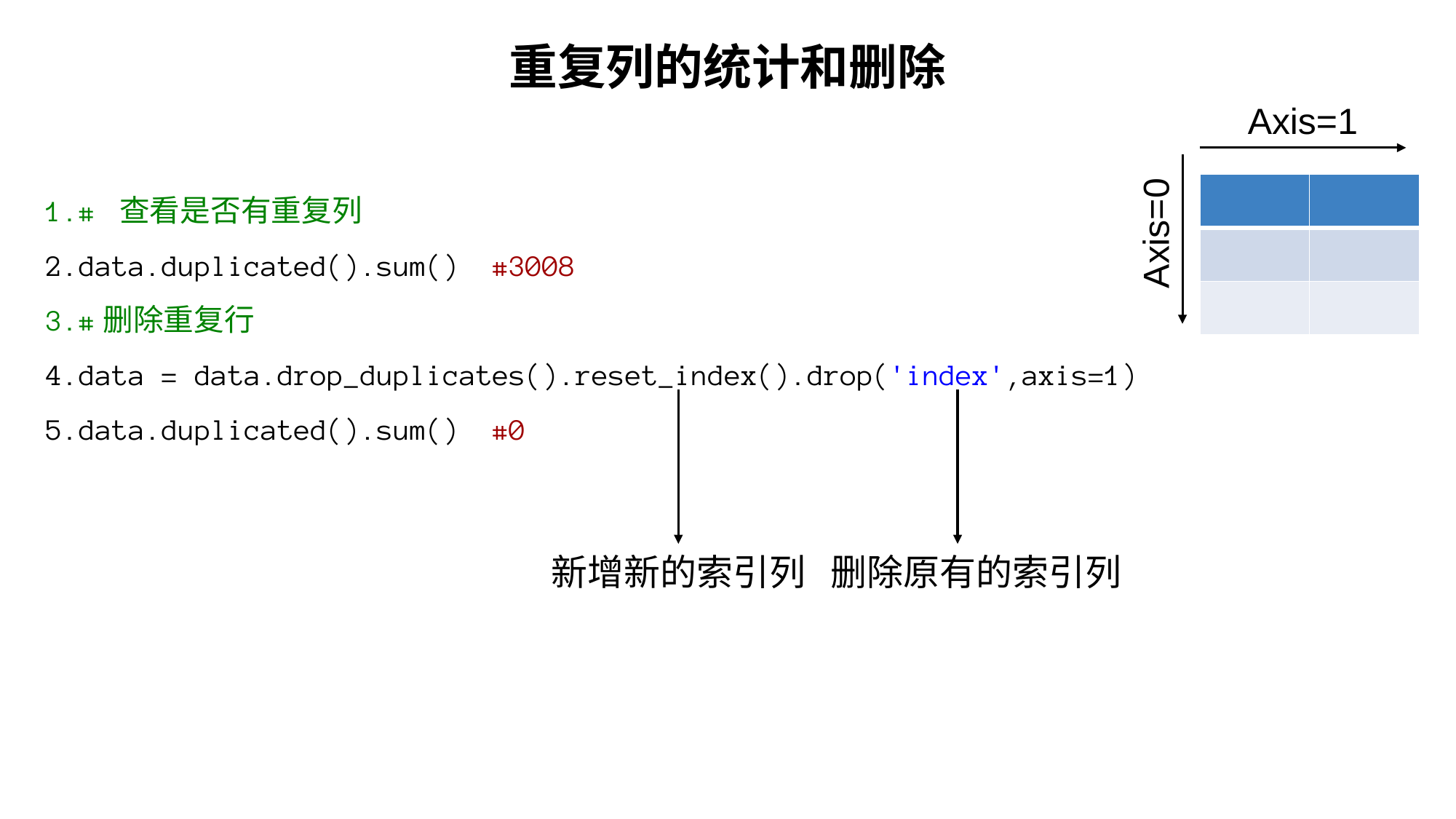

重复列的统计和删除
Axis=1
# 查看是否有重复列
data.duplicated().sum()  #3008
#删除重复行
data = data.drop_duplicates().reset_index().drop('index',axis=1)
data.duplicated().sum()  #0
|  |  |
| --- | --- |
|  |  |
|  |  |
Axis=0
新增新的索引列
删除原有的索引列